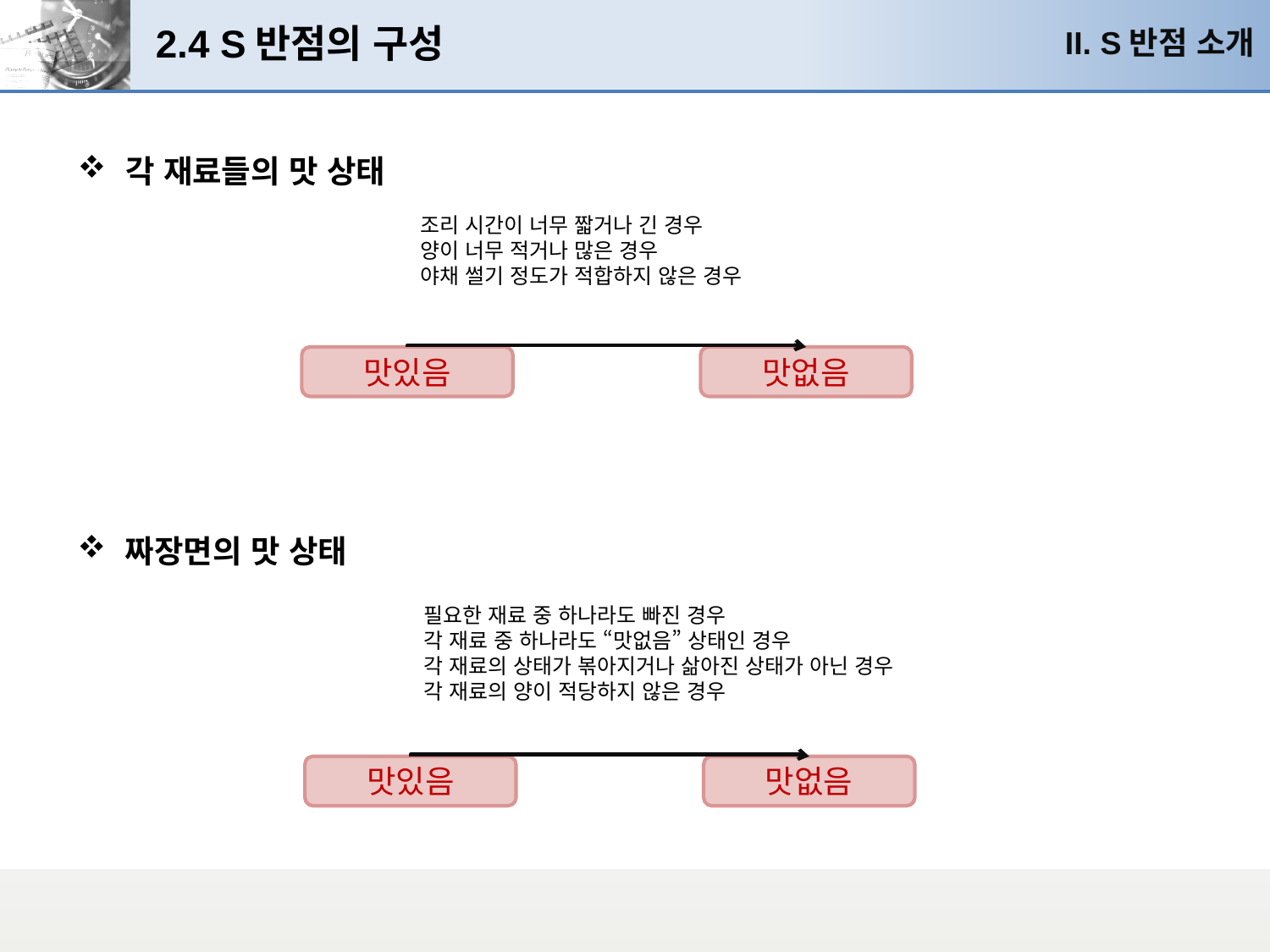

# 2.4 S반점의 구성
II. S반점 소개
각 재료들의 맛 상태
조리 시간이 너무 짧거나 긴 경우
양이 너무 적거나 많은 경우
야채 썰기 정도가 적합하지 않은 경우
맛있음
맛없음
짜장면의 맛 상태
필요한 재료 중 하나라도 빠진 경우
각 재료 중 하나라도 “맛없음” 상태인 경우
각 재료의 상태가 볶아지거나 삶아진 상태가 아닌 경우
각 재료의 양이 적당하지 않은 경우
맛있음
맛없음